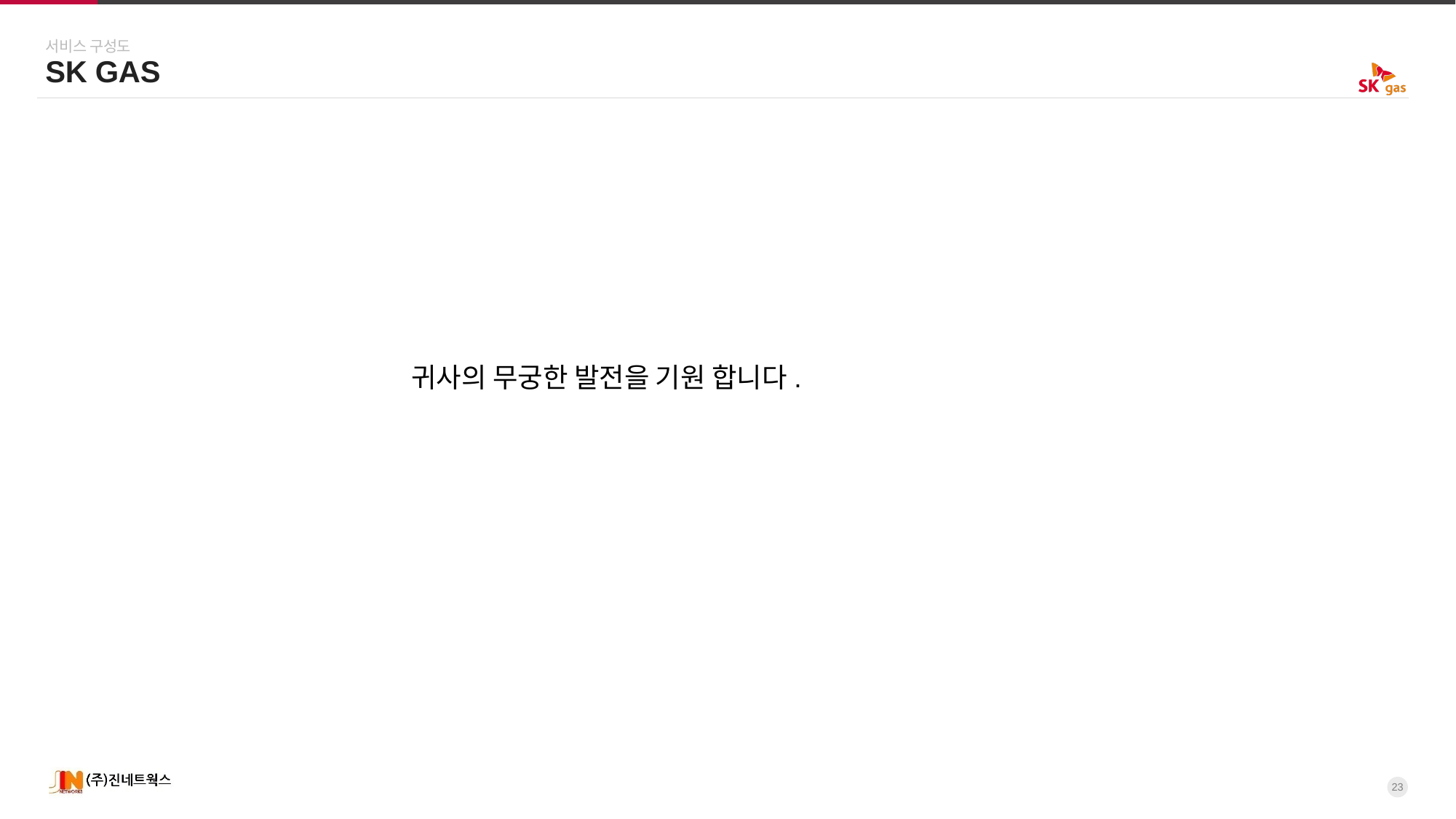

서비스 구성도
SK GAS
귀사의 무궁한 발전을 기원 합니다.